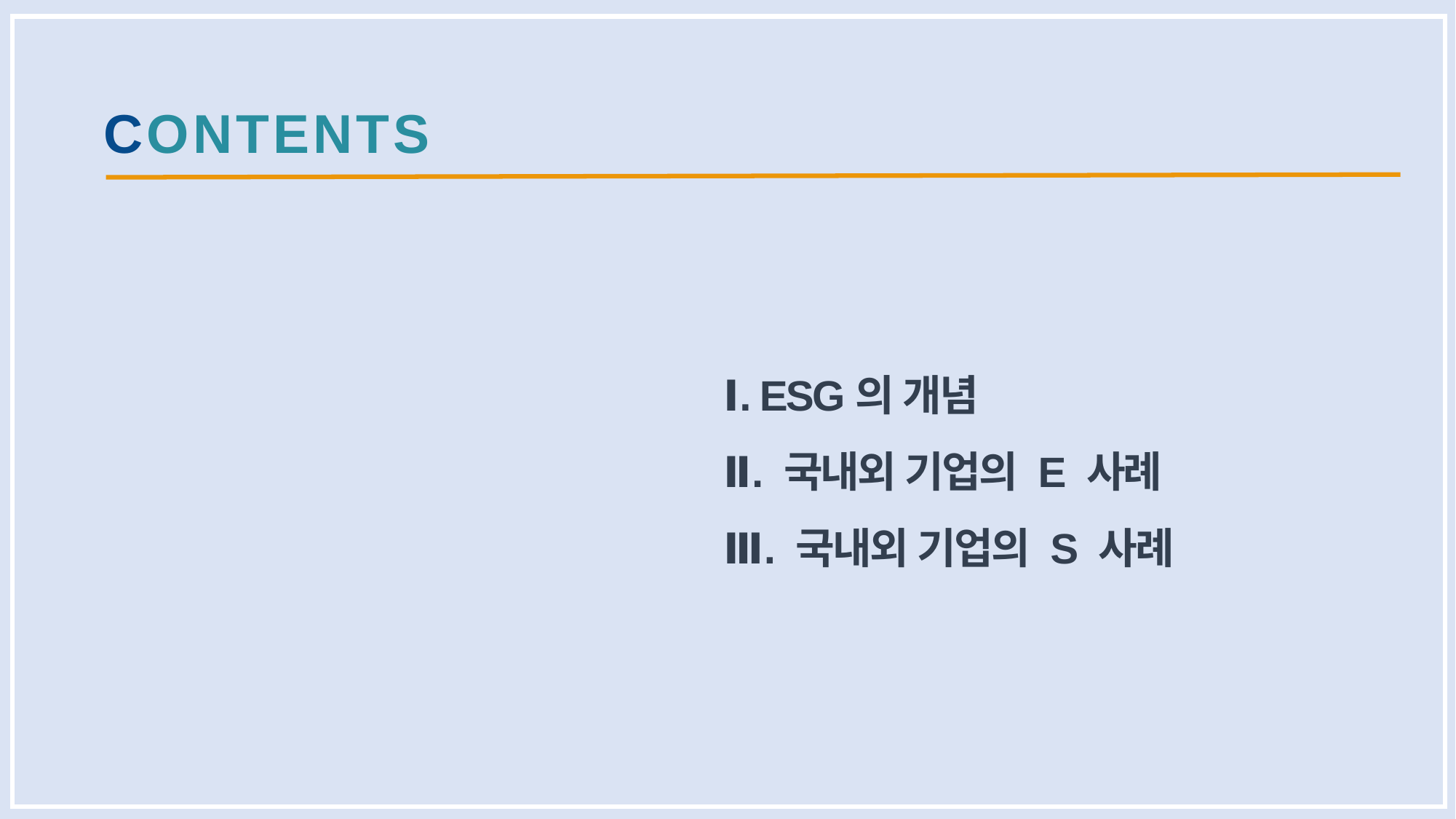

CONTENTS
Ⅰ. ESG의 개념
Ⅱ. 국내외 기업의 E 사례
Ⅲ. 국내외 기업의 S 사례